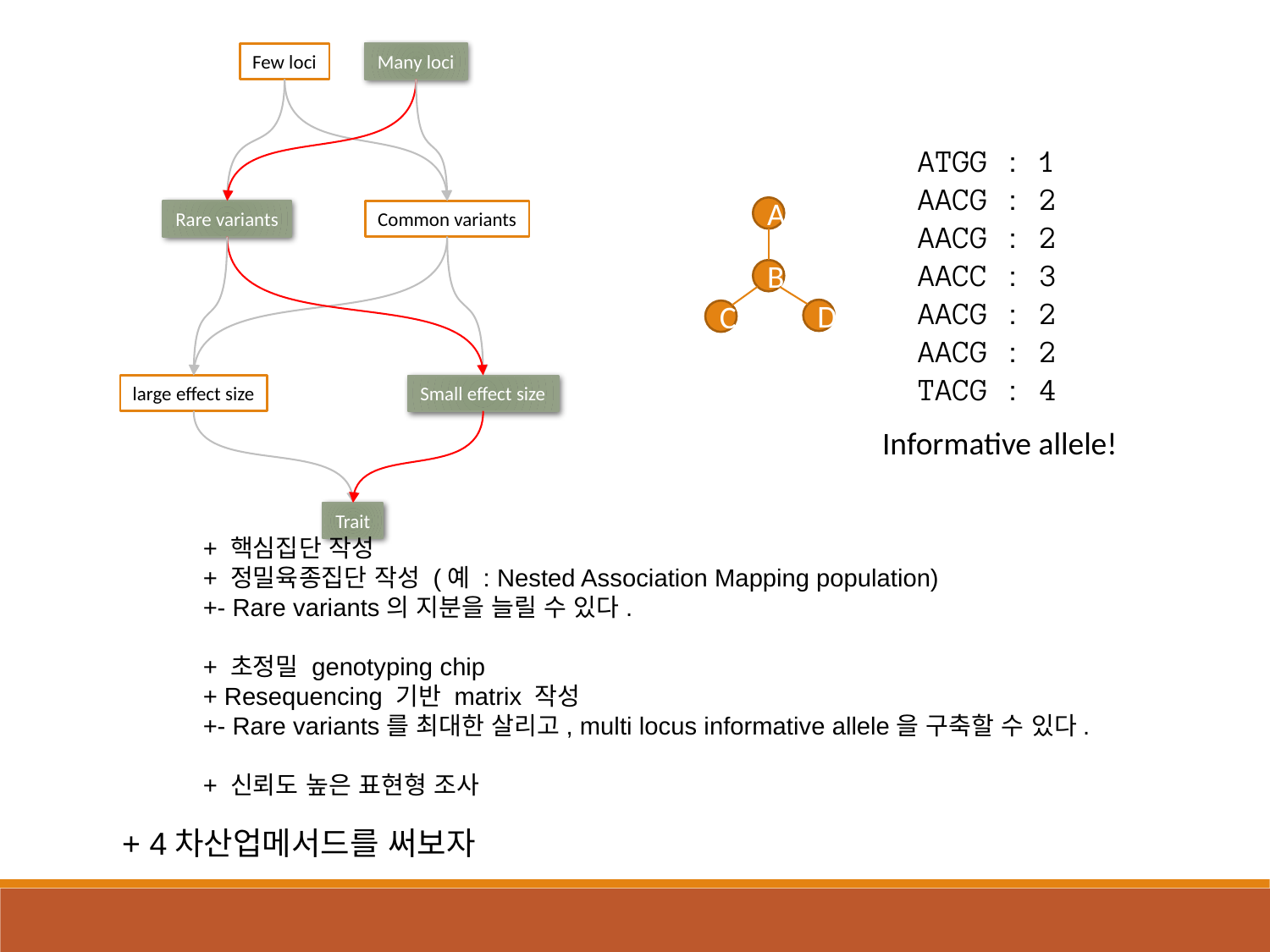

Few loci
Many loci
Rare variants
Common variants
large effect size
Small effect size
Trait
ATGG : 1
AACG : 2
AACG : 2
AACC : 3
AACG : 2
AACG : 2
TACG : 4
A
B
D
C
Informative allele!
+ 핵심집단 작성
+ 정밀육종집단 작성 (예 : Nested Association Mapping population)
+- Rare variants의 지분을 늘릴 수 있다.

+ 초정밀 genotyping chip
+ Resequencing 기반 matrix 작성
+- Rare variants를 최대한 살리고, multi locus informative allele을 구축할 수 있다.

+ 신뢰도 높은 표현형 조사

+ 4차산업메서드를 써보자